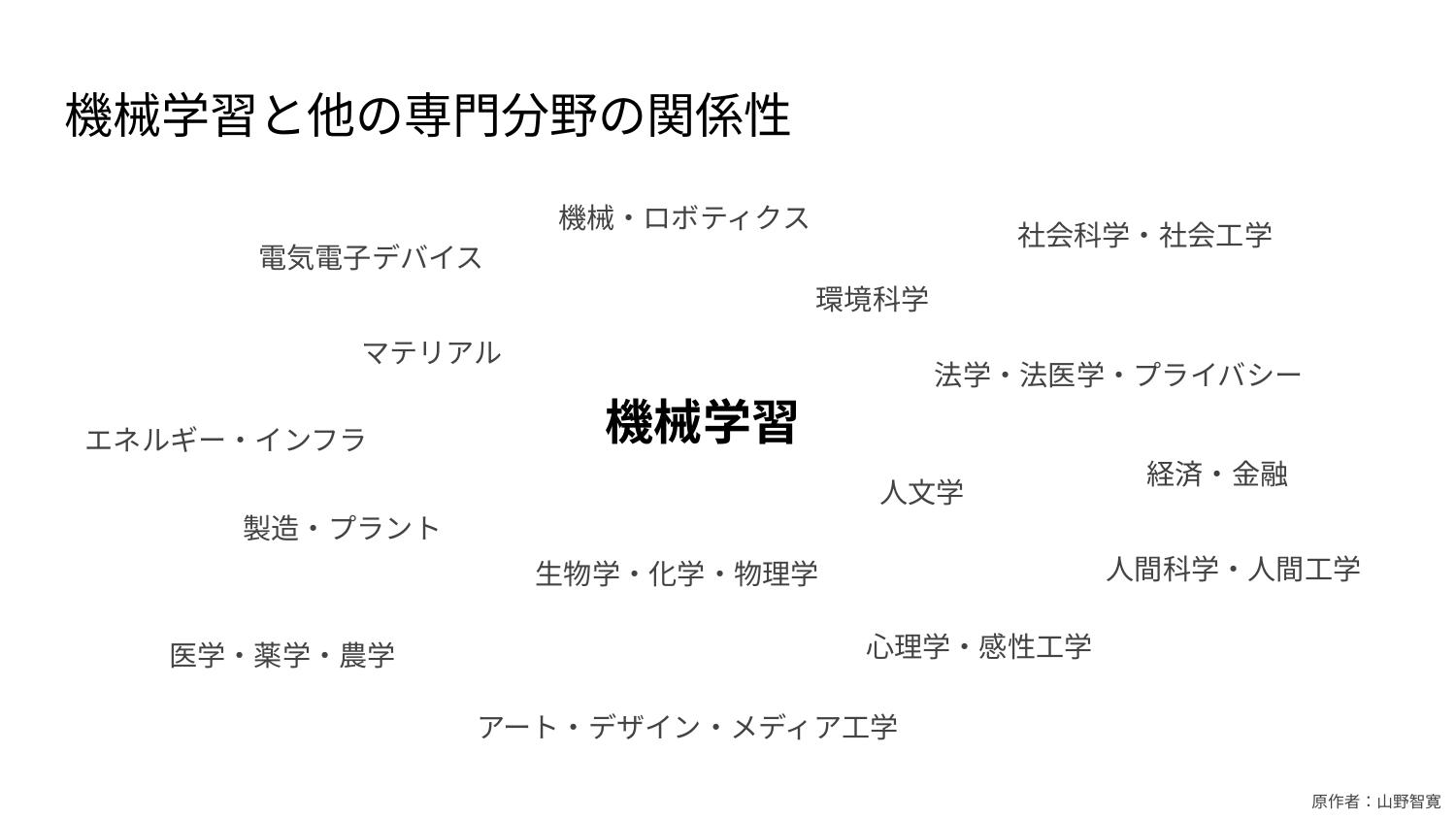

# 機械学習と他の専門分野の関係性
機械・ロボティクス
社会科学・社会工学
電気電子デバイス
環境科学
マテリアル
法学・法医学・プライバシー
機械学習
エネルギー・インフラ
経済・金融
人文学
製造・プラント
人間科学・人間工学
生物学・化学・物理学
心理学・感性工学
医学・薬学・農学
アート・デザイン・メディア工学
原作者：山野智寛